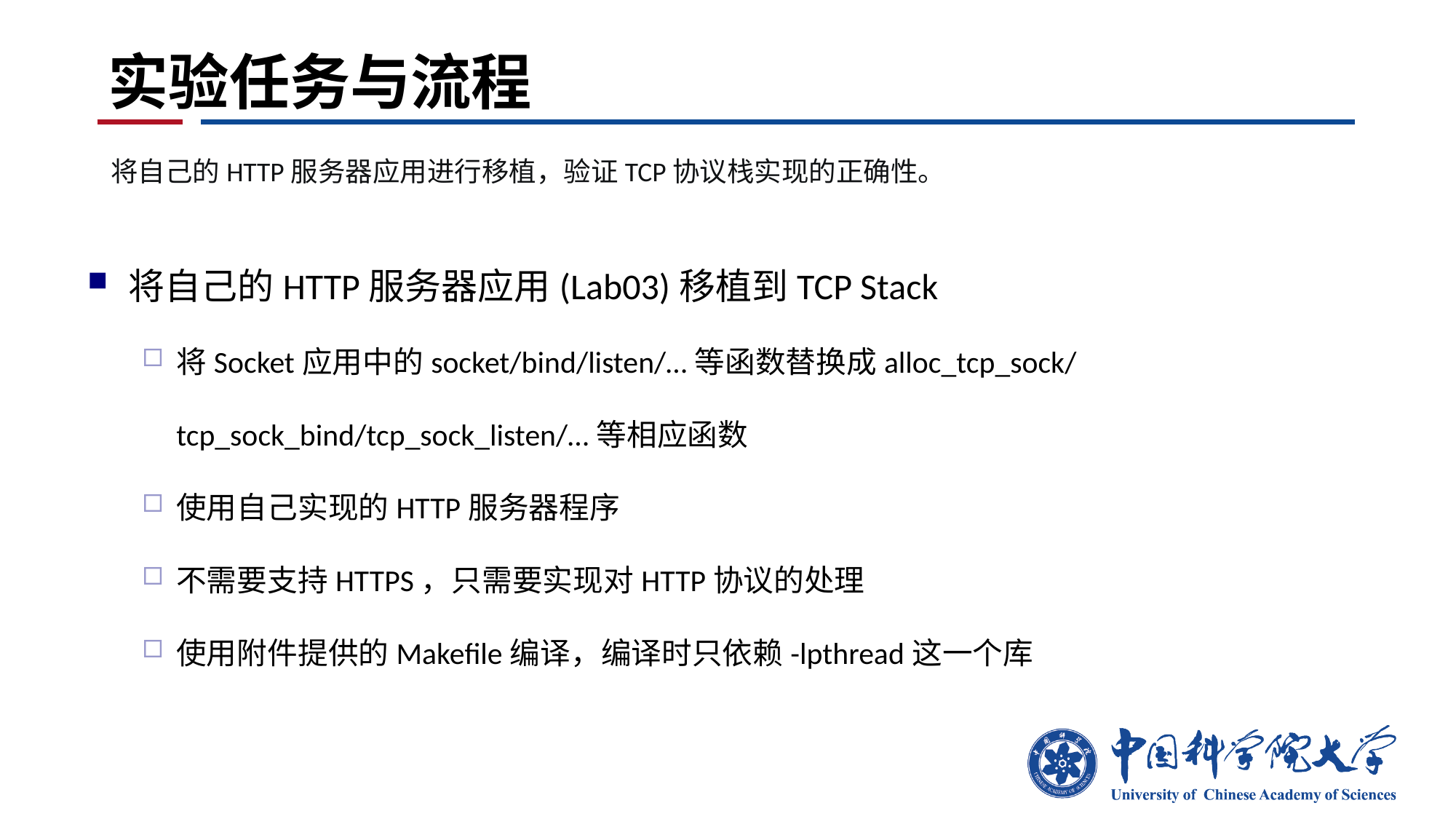

# 实验任务与流程
将自己的HTTP服务器应用进行移植，验证TCP协议栈实现的正确性。

将自己的HTTP服务器应用(Lab03)移植到TCP Stack
将Socket应用中的socket/bind/listen/…等函数替换成alloc_tcp_sock/ tcp_sock_bind/tcp_sock_listen/…等相应函数
使用自己实现的HTTP服务器程序
不需要支持HTTPS，只需要实现对HTTP协议的处理
使用附件提供的Makefile编译，编译时只依赖-lpthread这一个库